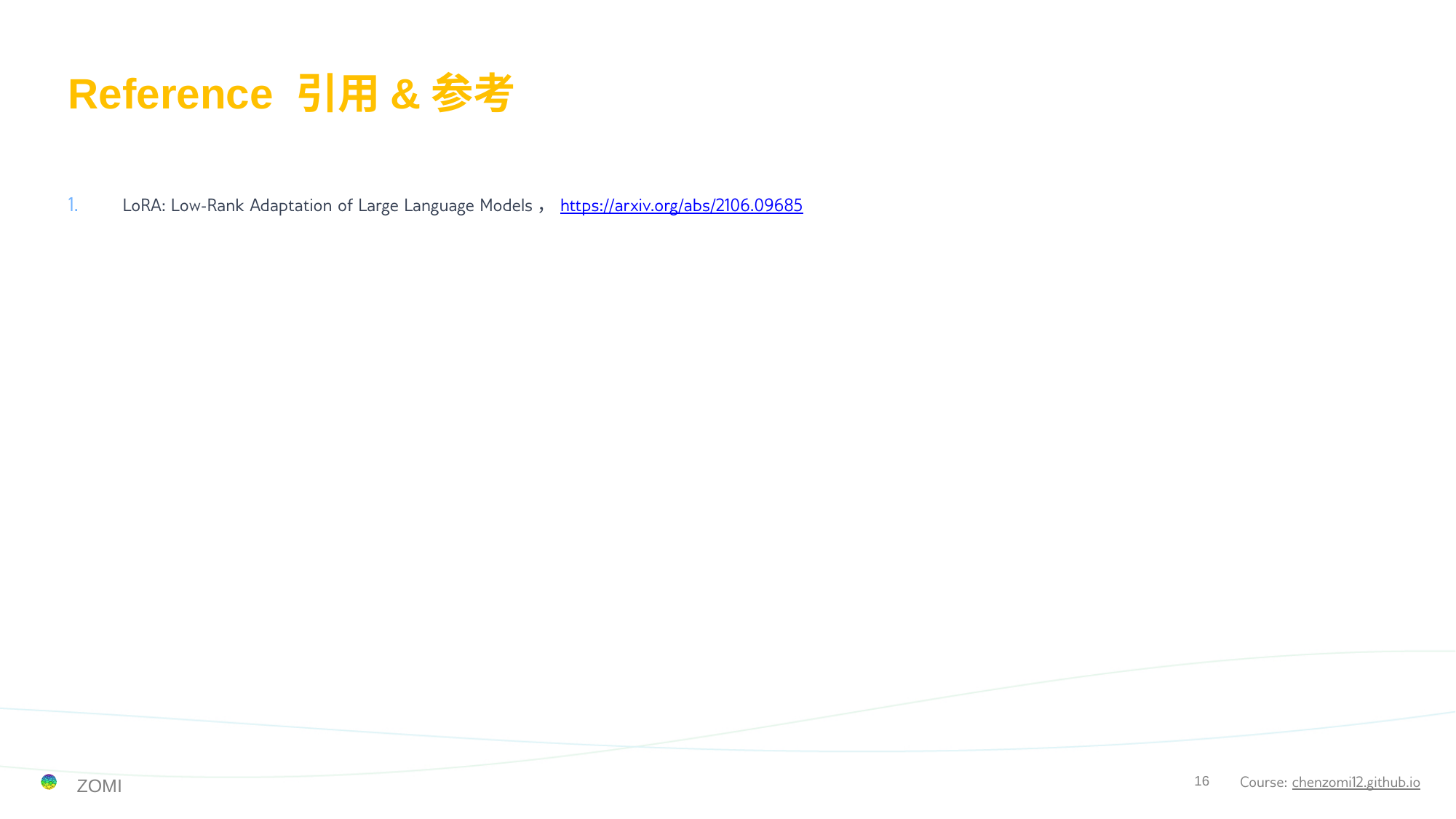

# Reference 引用&参考
LoRA: Low-Rank Adaptation of Large Language Models，https://arxiv.org/abs/2106.09685